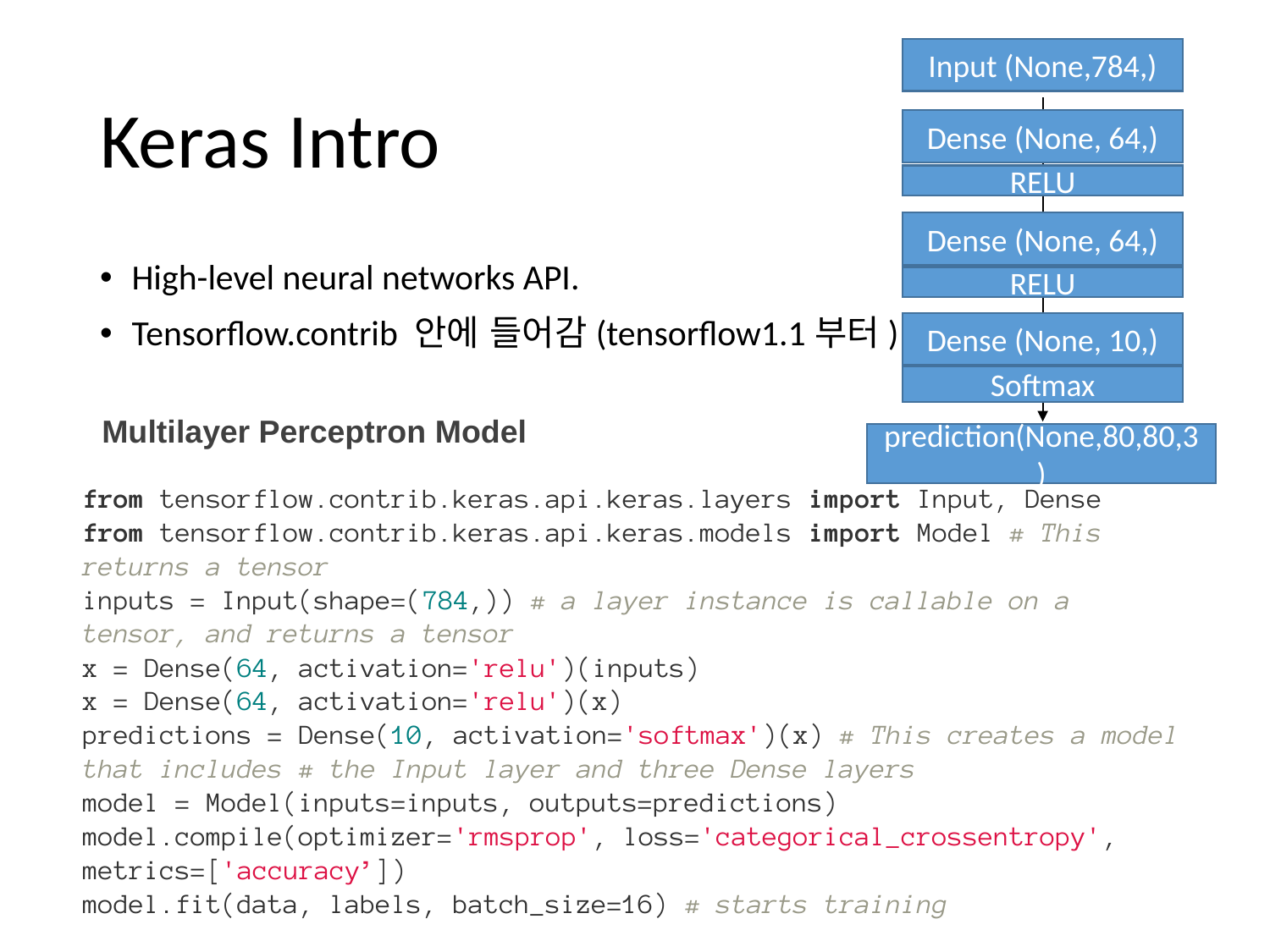

Input (None,784,)
# Keras Intro
Dense (None, 64,)
RELU
Dense (None, 64,)
High-level neural networks API.
Tensorflow.contrib 안에 들어감(tensorflow1.1부터)
RELU
Dense (None, 10,)
Softmax
Multilayer Perceptron Model
prediction(None,80,80,3)
from tensorflow.contrib.keras.api.keras.layers import Input, Dense
from tensorflow.contrib.keras.api.keras.models import Model # This returns a tensor
inputs = Input(shape=(784,)) # a layer instance is callable on a tensor, and returns a tensor
x = Dense(64, activation='relu')(inputs)
x = Dense(64, activation='relu')(x)
predictions = Dense(10, activation='softmax')(x) # This creates a model that includes # the Input layer and three Dense layers
model = Model(inputs=inputs, outputs=predictions) model.compile(optimizer='rmsprop', loss='categorical_crossentropy', metrics=['accuracy’])
model.fit(data, labels, batch_size=16) # starts training